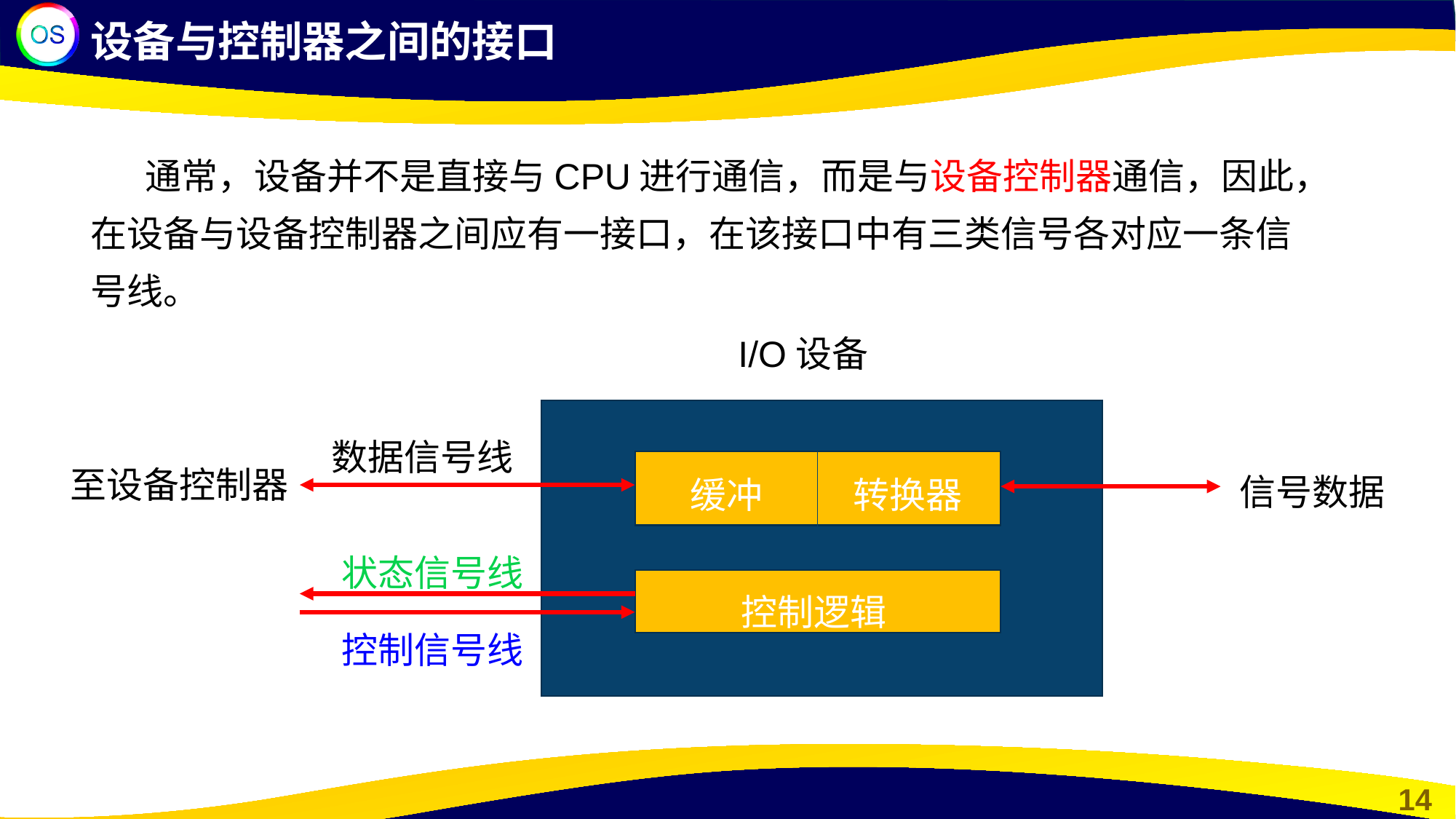

设备与控制器之间的接口
通常，设备并不是直接与CPU进行通信，而是与设备控制器通信，因此，在设备与设备控制器之间应有一接口，在该接口中有三类信号各对应一条信号线。

I/O设备

数据信号线
至设备控制器
信号数据

缓冲
转换器
状态信号线

控制逻辑
控制信号线